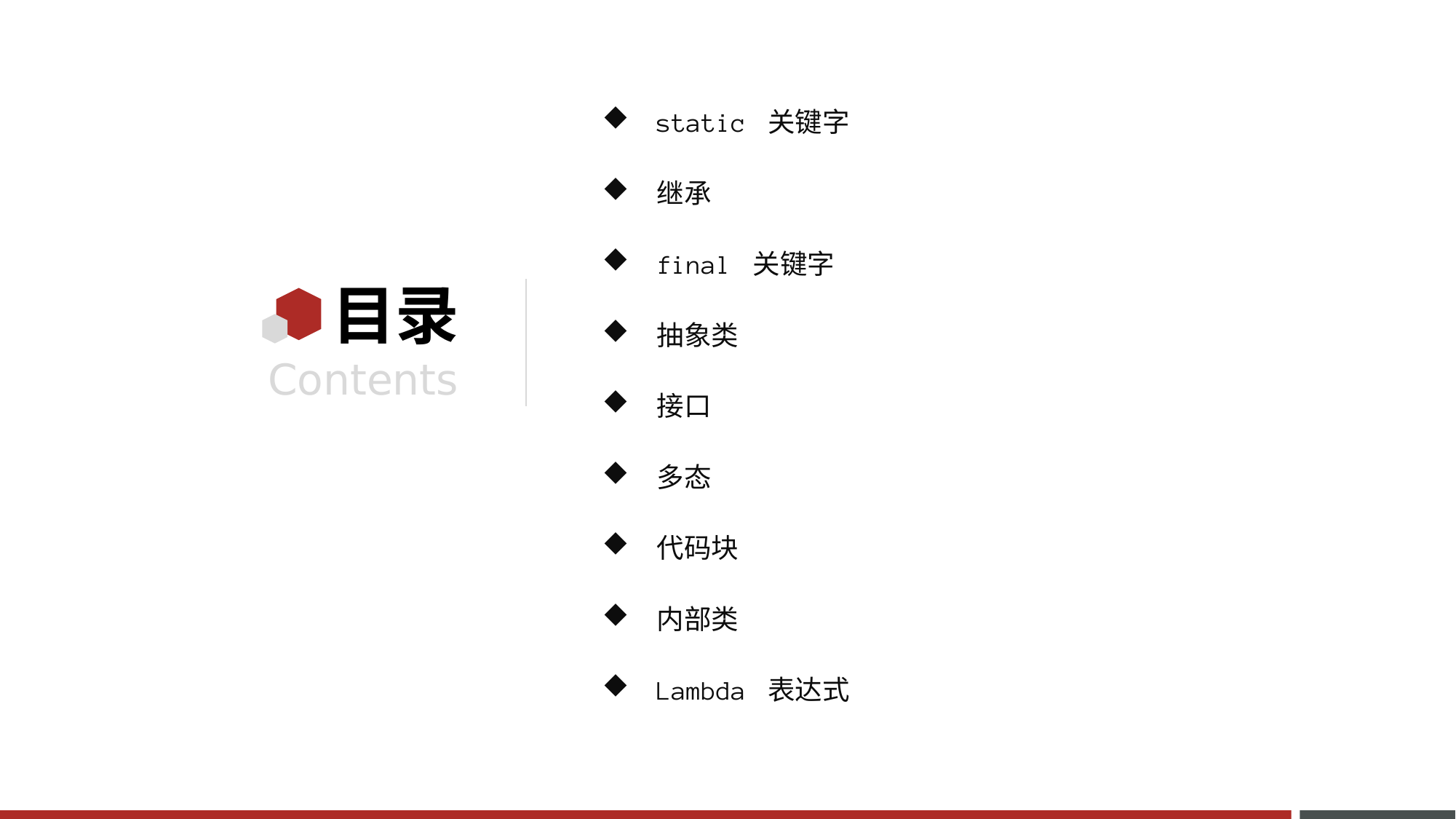

static 关键字
继承
final 关键字
抽象类
接口
多态
代码块
内部类
Lambda 表达式
代码块
static 关键字
内部类
继承
Lambda表达式
final 关键字
抽象类
接口
多态